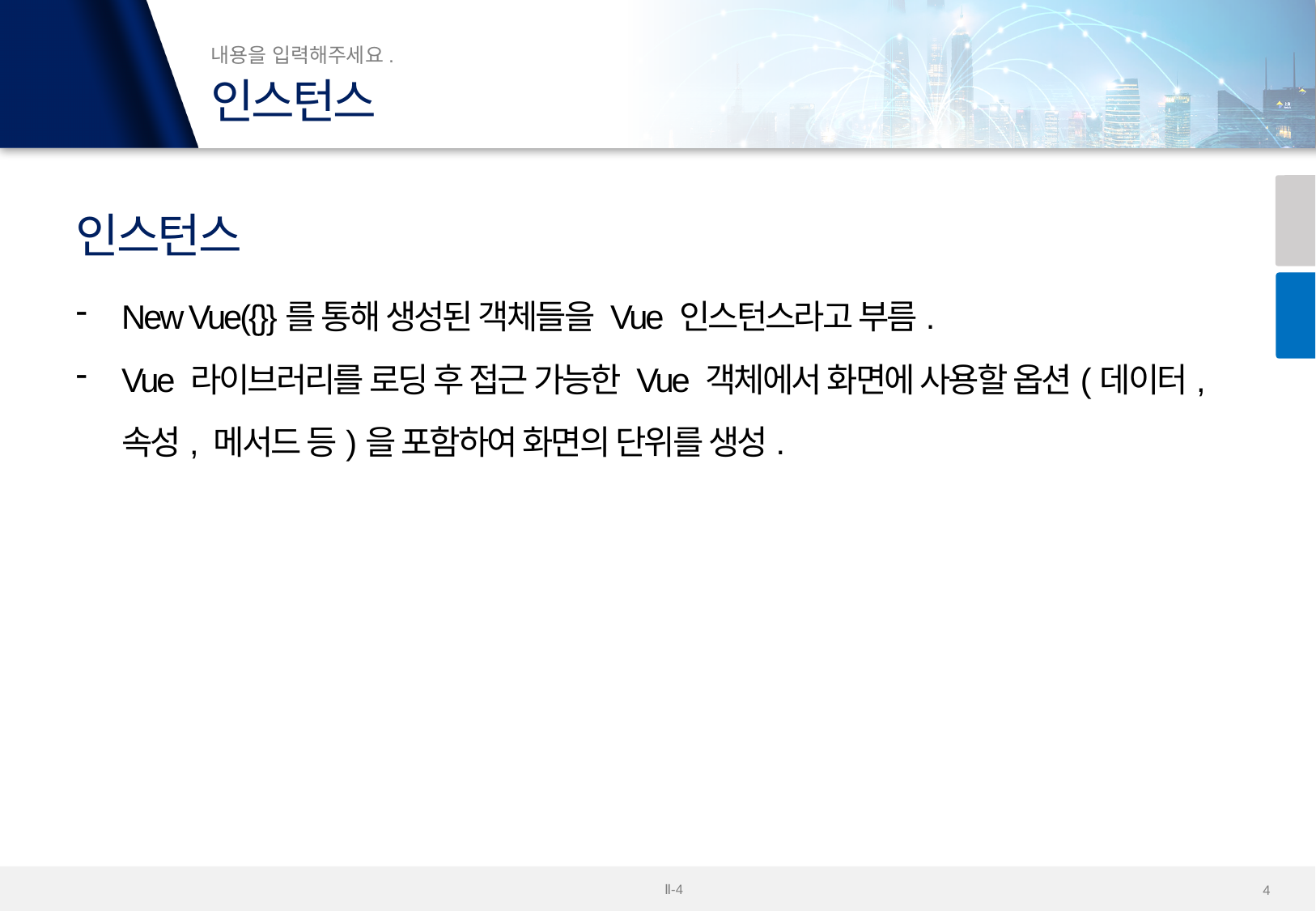

인스턴스
인스턴스
New Vue({}}를 통해 생성된 객체들을 Vue 인스턴스라고 부름.
Vue 라이브러리를 로딩 후 접근 가능한 Vue 객체에서 화면에 사용할 옵션(데이터, 속성, 메서드 등)을 포함하여 화면의 단위를 생성.